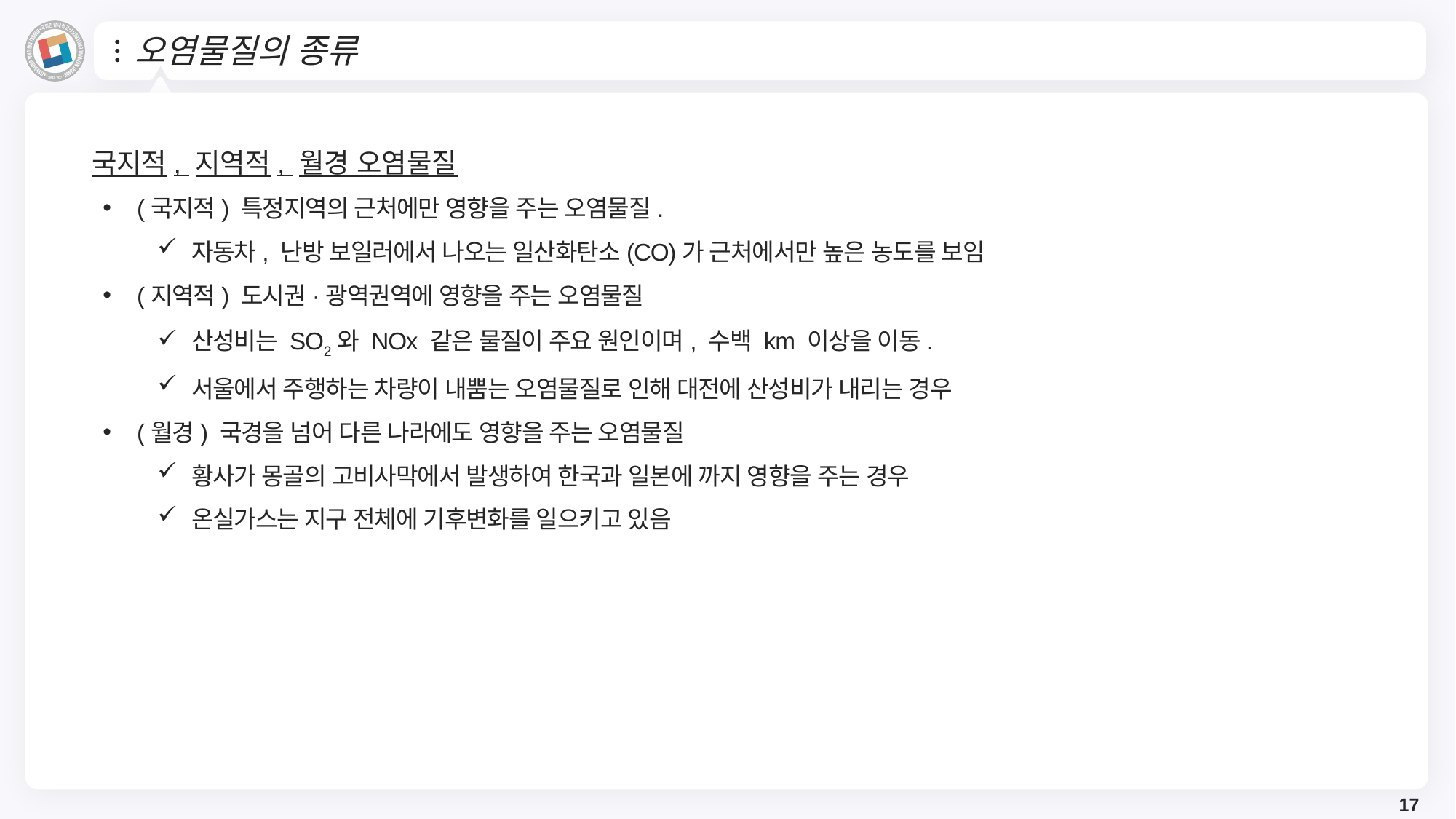

# 오염물질의 종류
국지적, 지역적, 월경 오염물질
(국지적) 특정지역의 근처에만 영향을 주는 오염물질.
자동차, 난방 보일러에서 나오는 일산화탄소(CO)가 근처에서만 높은 농도를 보임
(지역적) 도시권·광역권역에 영향을 주는 오염물질
산성비는 SO2와 NOx 같은 물질이 주요 원인이며, 수백 km 이상을 이동.
서울에서 주행하는 차량이 내뿜는 오염물질로 인해 대전에 산성비가 내리는 경우
(월경) 국경을 넘어 다른 나라에도 영향을 주는 오염물질
황사가 몽골의 고비사막에서 발생하여 한국과 일본에 까지 영향을 주는 경우
온실가스는 지구 전체에 기후변화를 일으키고 있음

17